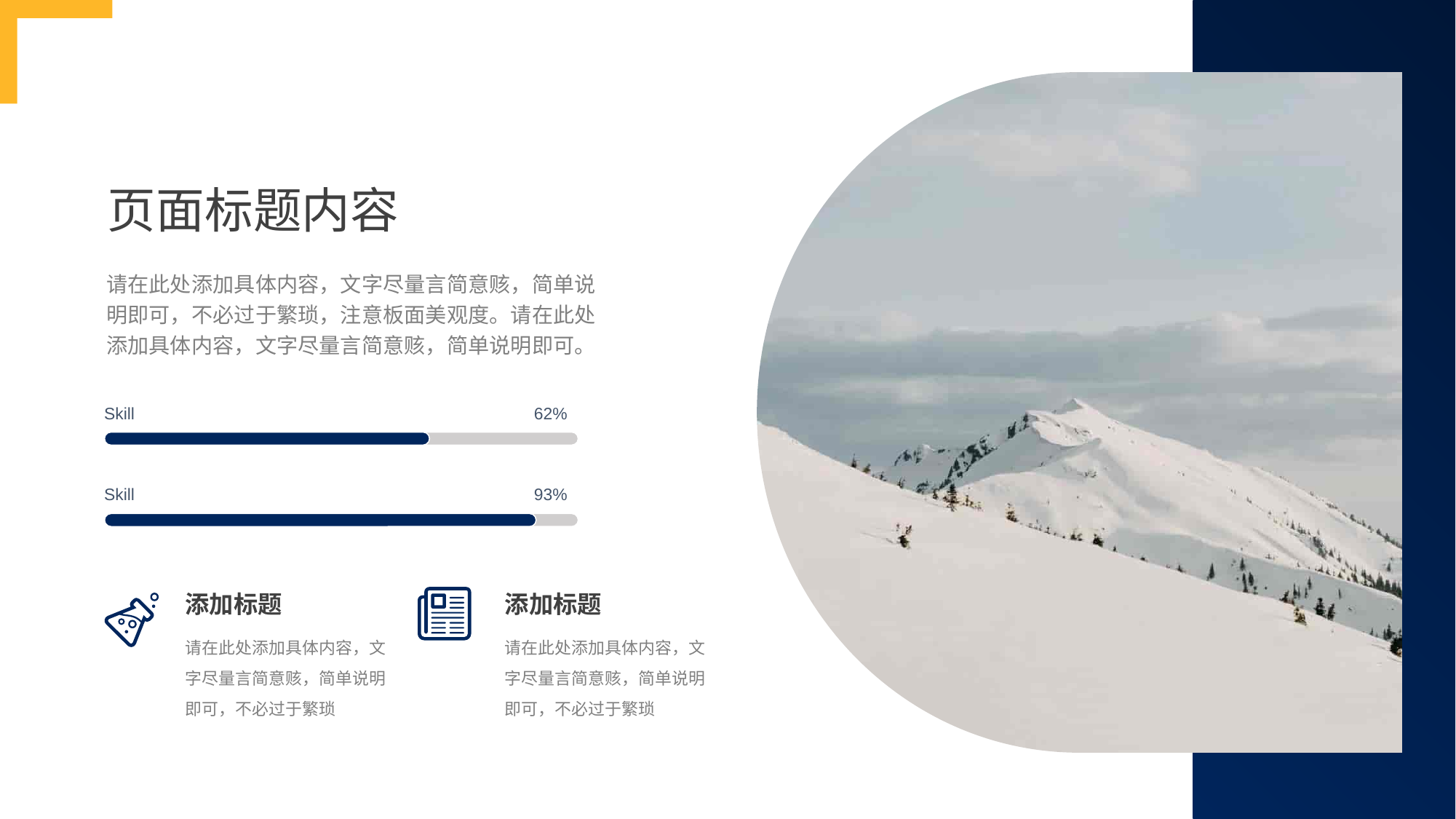

页面标题内容
请在此处添加具体内容，文字尽量言简意赅，简单说明即可，不必过于繁琐，注意板面美观度。请在此处添加具体内容，文字尽量言简意赅，简单说明即可。

Skill

62%
Skill

93%
添加标题
添加标题

请在此处添加具体内容，文字尽量言简意赅，简单说明即可，不必过于繁琐
请在此处添加具体内容，文字尽量言简意赅，简单说明即可，不必过于繁琐